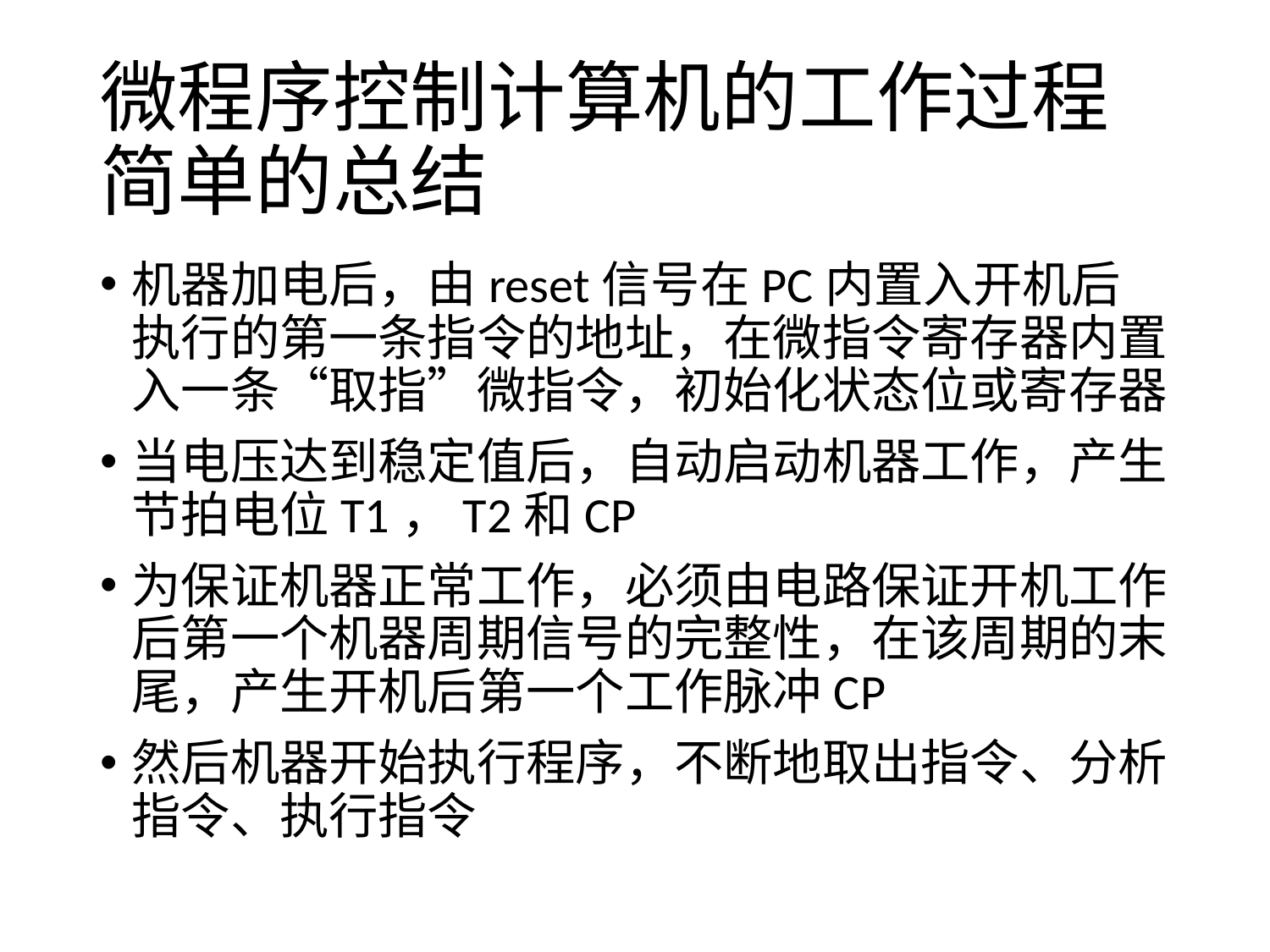

# 微程序控制计算机的工作过程简单的总结
机器加电后，由reset信号在PC内置入开机后执行的第一条指令的地址，在微指令寄存器内置入一条“取指”微指令，初始化状态位或寄存器
当电压达到稳定值后，自动启动机器工作，产生节拍电位T1，T2和CP
为保证机器正常工作，必须由电路保证开机工作后第一个机器周期信号的完整性，在该周期的末尾，产生开机后第一个工作脉冲CP
然后机器开始执行程序，不断地取出指令、分析指令、执行指令